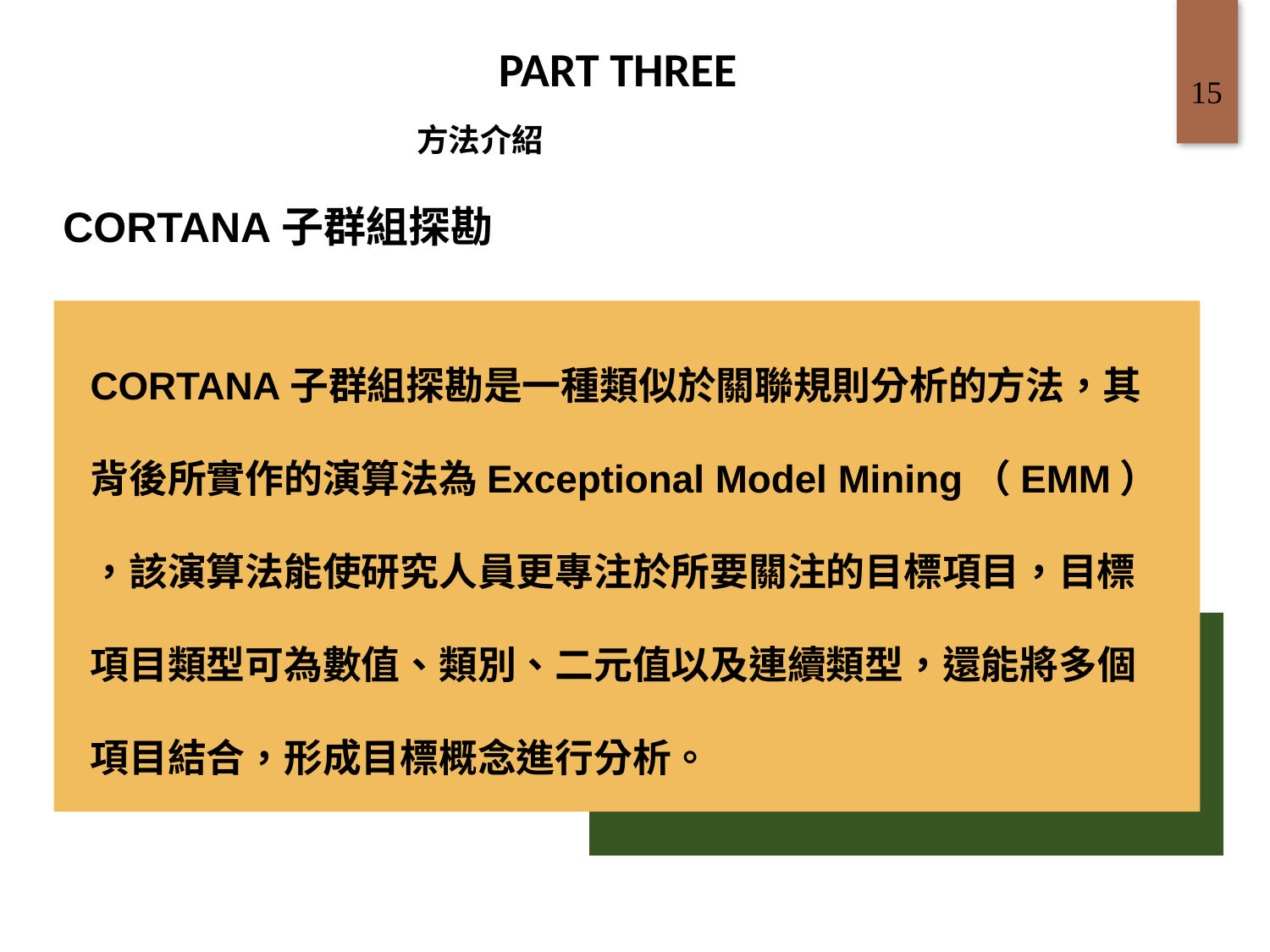

PART THREE
15
方法介紹
CORTANA子群組探勘

CORTANA子群組探勘是一種類似於關聯規則分析的方法，其背後所實作的演算法為Exceptional Model Mining（EMM）
，該演算法能使研究人員更專注於所要關注的目標項目，目標項目類型可為數值、類別、二元值以及連續類型，還能將多個項目結合，形成目標概念進行分析。